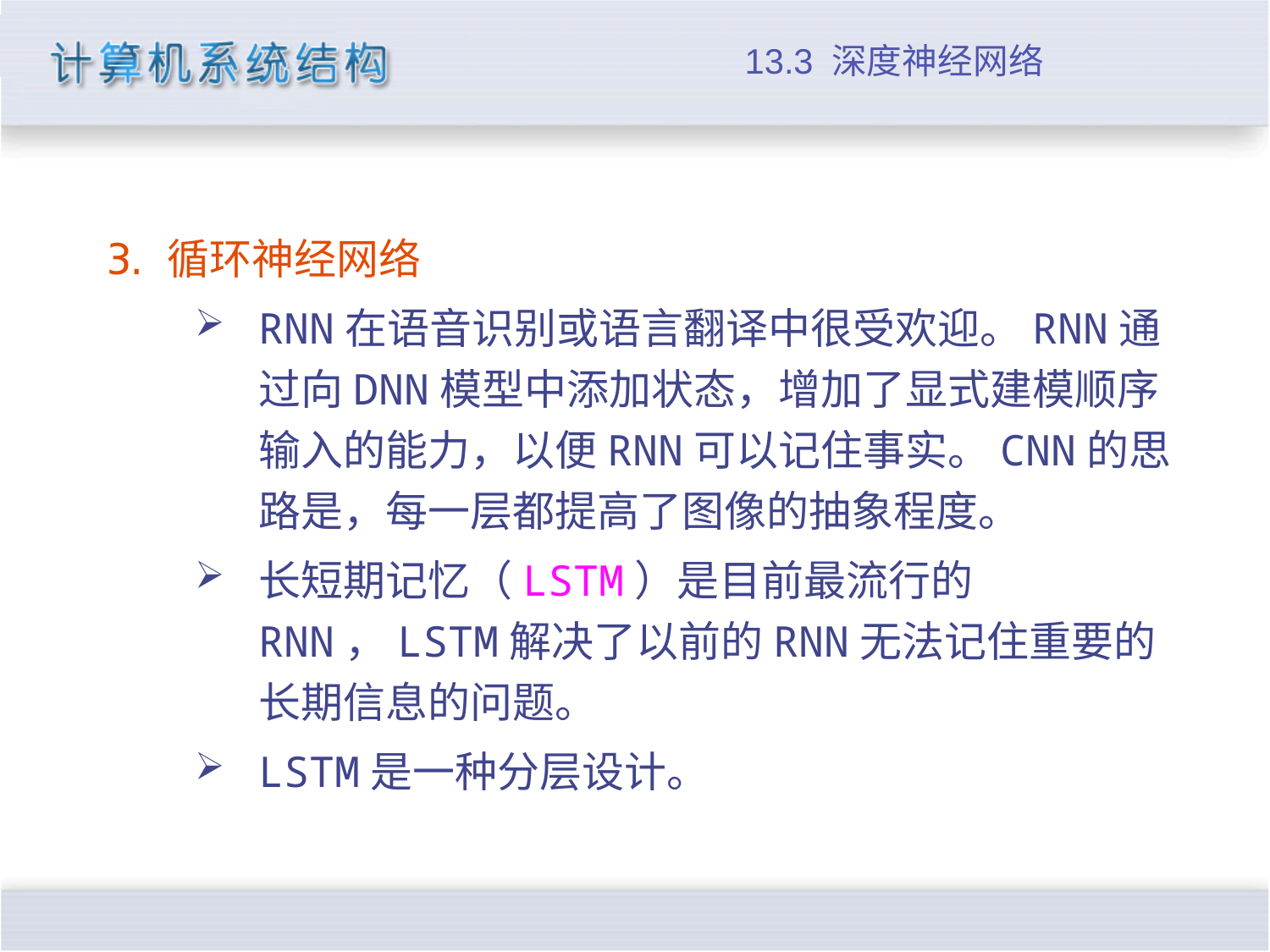

# 13.3 深度神经网络
3. 循环神经网络
RNN在语音识别或语言翻译中很受欢迎。RNN通过向DNN模型中添加状态，增加了显式建模顺序输入的能力，以便RNN可以记住事实。CNN的思路是，每一层都提高了图像的抽象程度。
长短期记忆（LSTM）是目前最流行的RNN，LSTM解决了以前的RNN无法记住重要的长期信息的问题。
LSTM是一种分层设计。